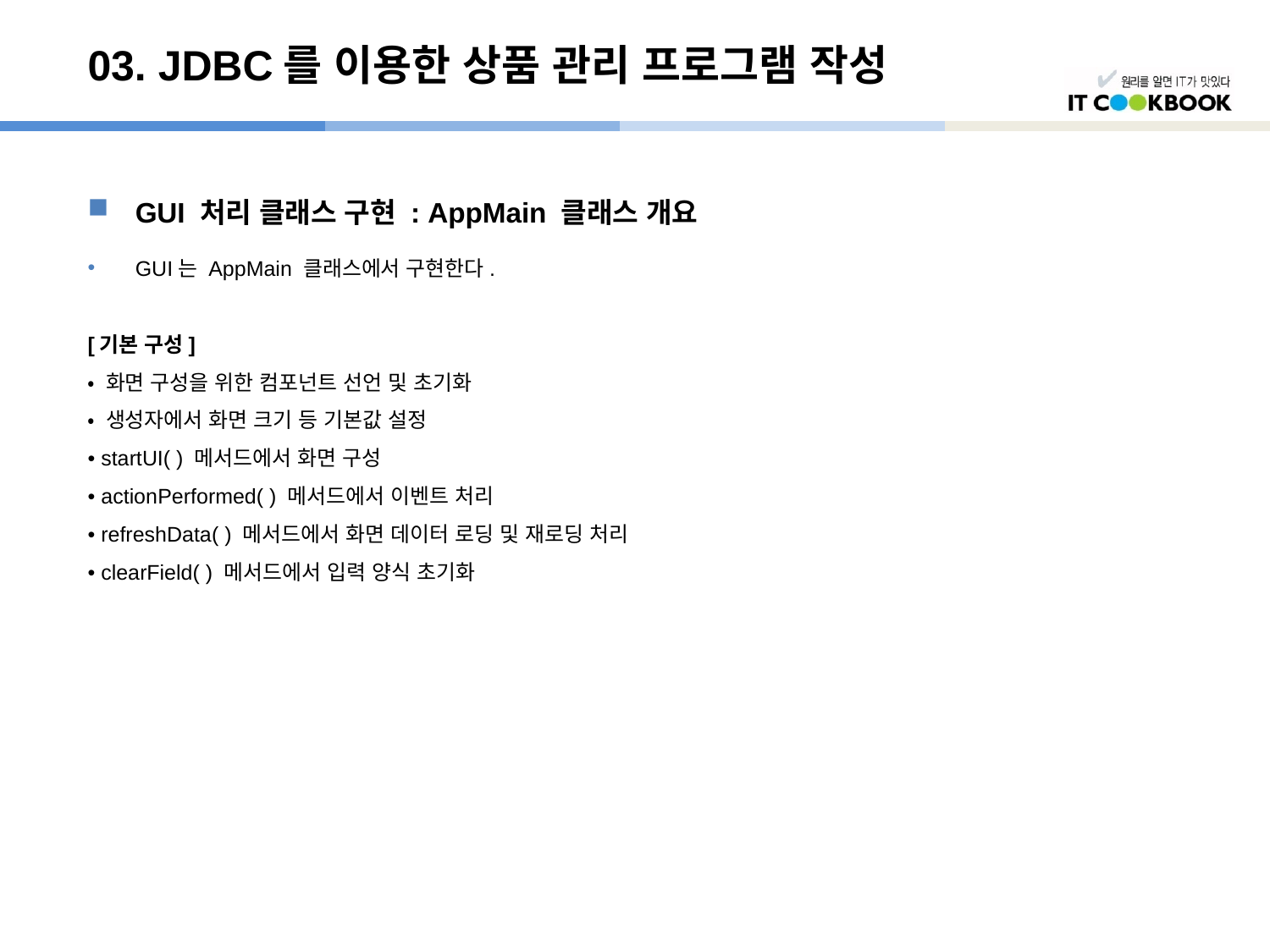

# 03. JDBC를 이용한 상품 관리 프로그램 작성
GUI 처리 클래스 구현 : AppMain 클래스 개요
GUI는 AppMain 클래스에서 구현한다.

[기본 구성]
• 화면 구성을 위한 컴포넌트 선언 및 초기화
• 생성자에서 화면 크기 등 기본값 설정
• startUI( ) 메서드에서 화면 구성
• actionPerformed( ) 메서드에서 이벤트 처리
• refreshData( ) 메서드에서 화면 데이터 로딩 및 재로딩 처리
• clearField( ) 메서드에서 입력 양식 초기화